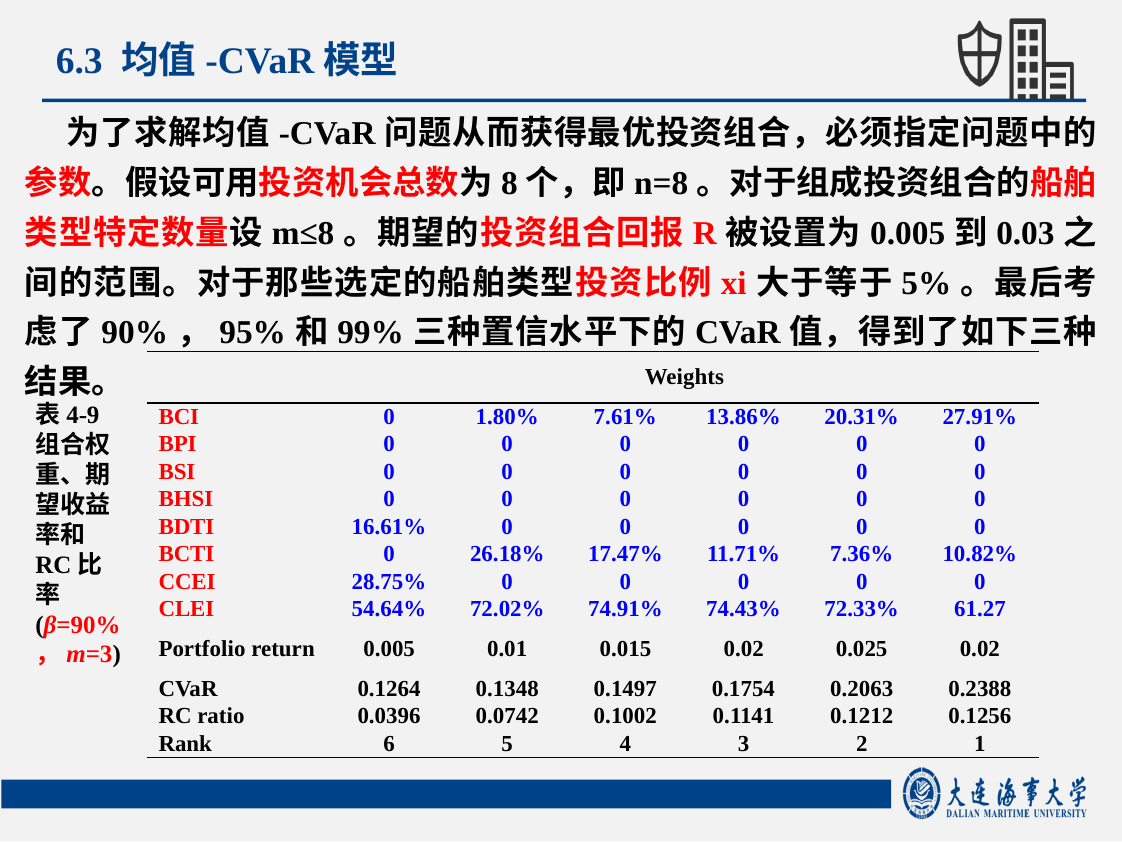

6.3 均值-CVaR模型
    为了求解均值-CVaR问题从而获得最优投资组合，必须指定问题中的参数。假设可用投资机会总数为8个，即n=8。对于组成投资组合的船舶类型特定数量设m≤8。期望的投资组合回报R被设置为0.005到0.03之间的范围。对于那些选定的船舶类型投资比例xi大于等于5%。最后考虑了90%，95%和99%三种置信水平下的CVaR值，得到了如下三种结果。
|  | Weights |  |  |  |  |  |
| --- | --- | --- | --- | --- | --- | --- |
| BCI | 0 | 1.80% | 7.61% | 13.86% | 20.31% | 27.91% |
| BPI | 0 | 0 | 0 | 0 | 0 | 0 |
| BSI | 0 | 0 | 0 | 0 | 0 | 0 |
| BHSI | 0 | 0 | 0 | 0 | 0 | 0 |
| BDTI | 16.61% | 0 | 0 | 0 | 0 | 0 |
| BCTI | 0 | 26.18% | 17.47% | 11.71% | 7.36% | 10.82% |
| CCEI | 28.75% | 0 | 0 | 0 | 0 | 0 |
| CLEI | 54.64% | 72.02% | 74.91% | 74.43% | 72.33% | 61.27 |
| Portfolio return | 0.005 | 0.01 | 0.015 | 0.02 | 0.025 | 0.02 |
| CVaR | 0.1264 | 0.1348 | 0.1497 | 0.1754 | 0.2063 | 0.2388 |
| RC ratio | 0.0396 | 0.0742 | 0.1002 | 0.1141 | 0.1212 | 0.1256 |
| Rank | 6 | 5 | 4 | 3 | 2 | 1 |
表4-9  组合权重、期望收益率和RC比率(β=90%，m=3)